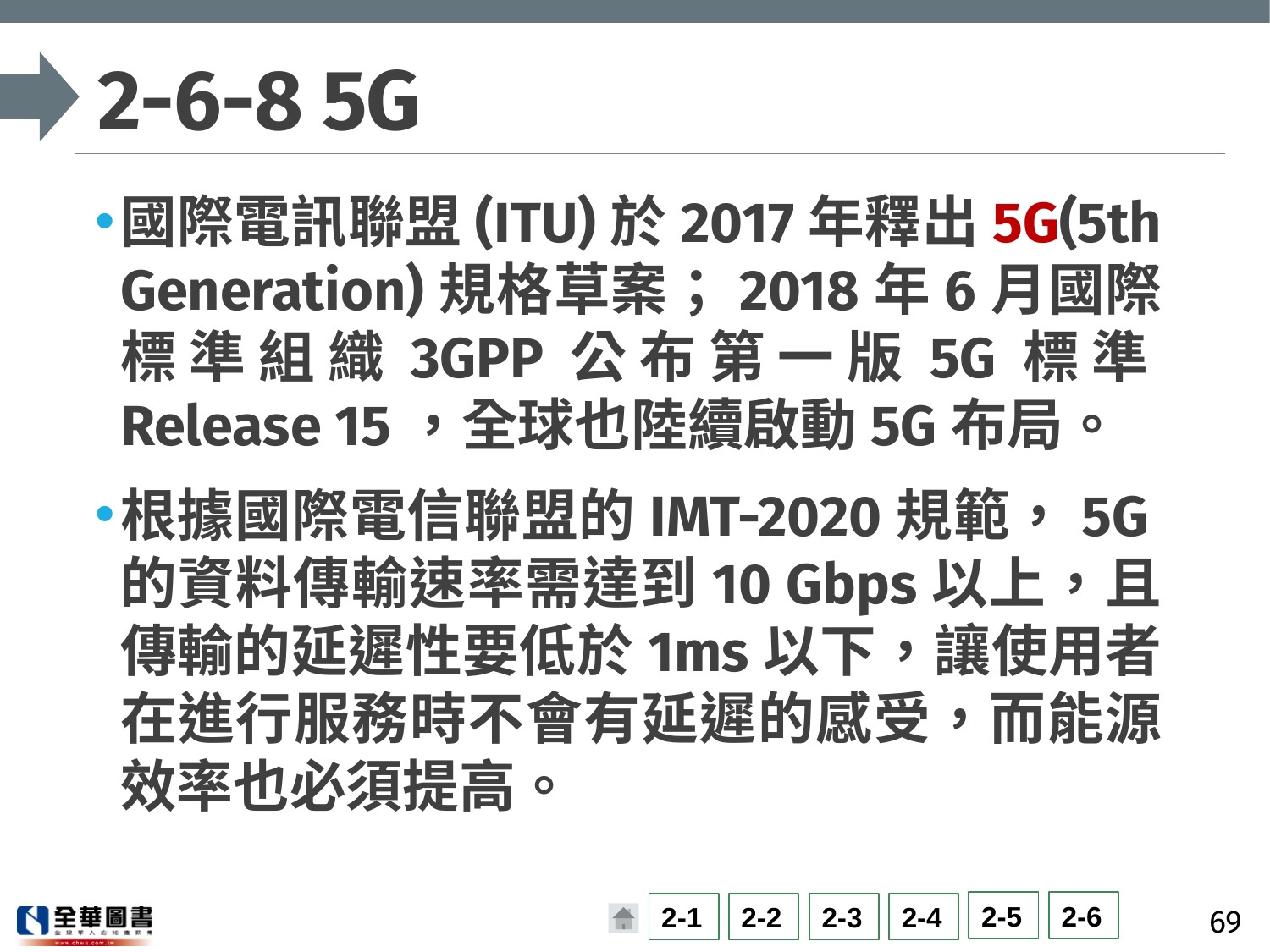

# 2-6-8 5G
國際電訊聯盟(ITU)於2017年釋出5G(5th Generation)規格草案；2018年6月國際標準組織3GPP公布第一版5G標準Release 15，全球也陸續啟動5G布局。
根據國際電信聯盟的IMT-2020規範，5G的資料傳輸速率需達到10 Gbps以上，且傳輸的延遲性要低於1ms以下，讓使用者在進行服務時不會有延遲的感受，而能源效率也必須提高。
69